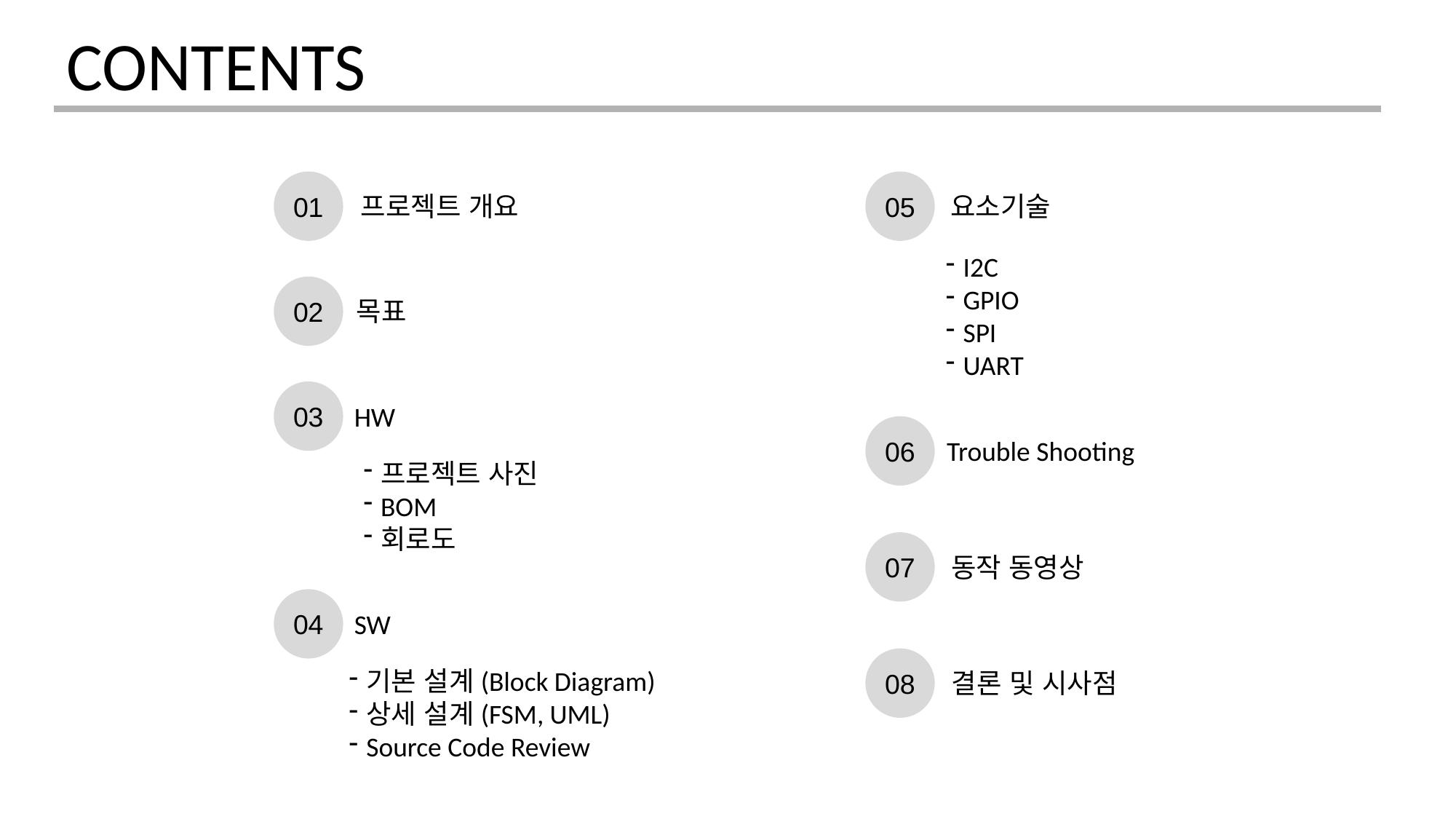

CONTENTS
01
프로젝트 개요
05
요소기술
I2C
GPIO
SPI
UART
02
목표
03
HW
06
Trouble Shooting
프로젝트 사진
BOM
회로도
07
동작 동영상
04
SW
08
결론 및 시사점
기본 설계(Block Diagram)
상세 설계(FSM, UML)
Source Code Review